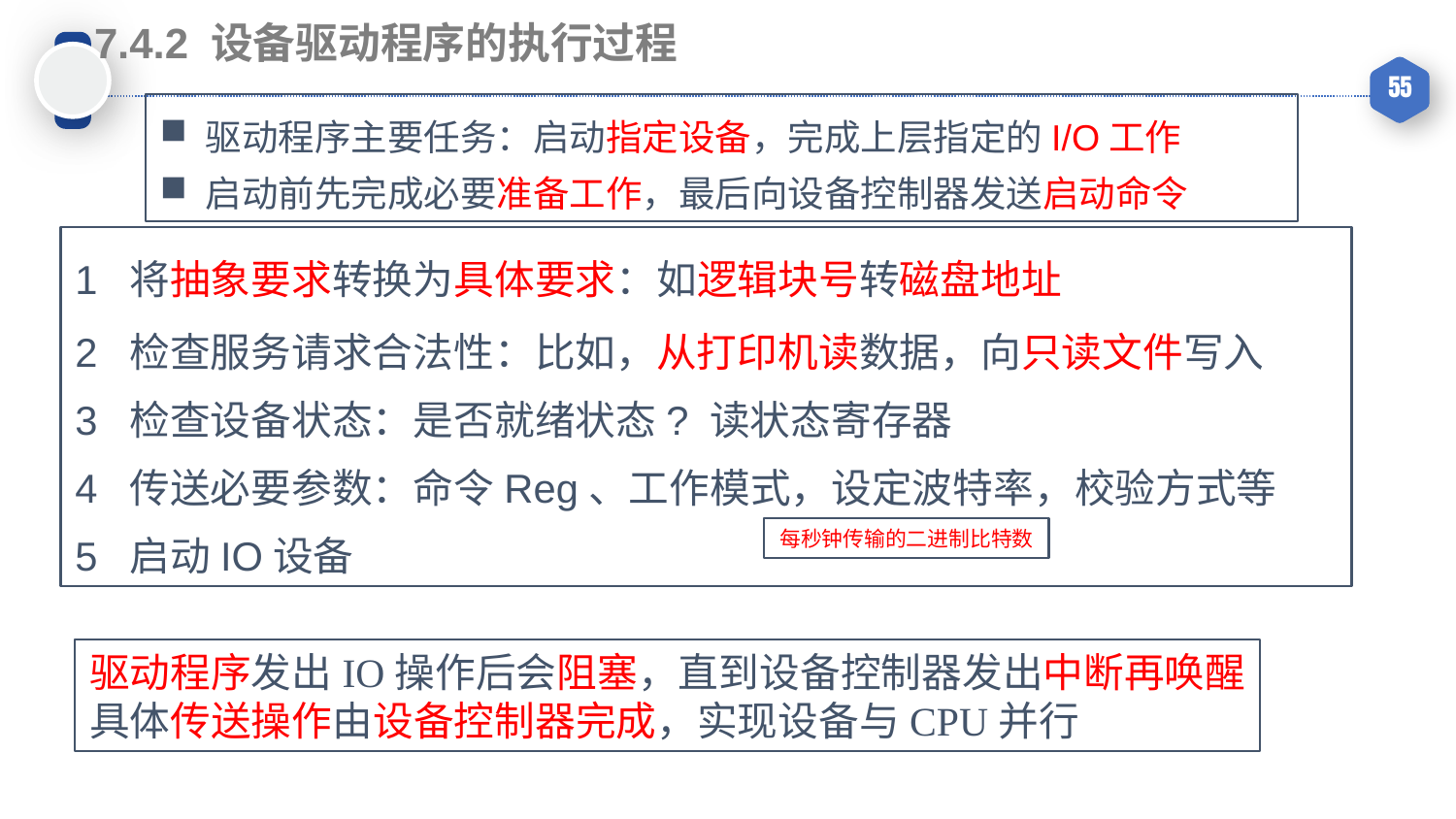

7.4.2 设备驱动程序的执行过程
驱动程序主要任务：启动指定设备，完成上层指定的I/O工作
启动前先完成必要准备工作，最后向设备控制器发送启动命令
将抽象要求转换为具体要求：如逻辑块号转磁盘地址
检查服务请求合法性：比如，从打印机读数据，向只读文件写入
检查设备状态：是否就绪状态? 读状态寄存器
传送必要参数：命令Reg、工作模式，设定波特率，校验方式等
启动IO设备
每秒钟传输的二进制比特数
驱动程序发出IO操作后会阻塞，直到设备控制器发出中断再唤醒
具体传送操作由设备控制器完成，实现设备与CPU并行